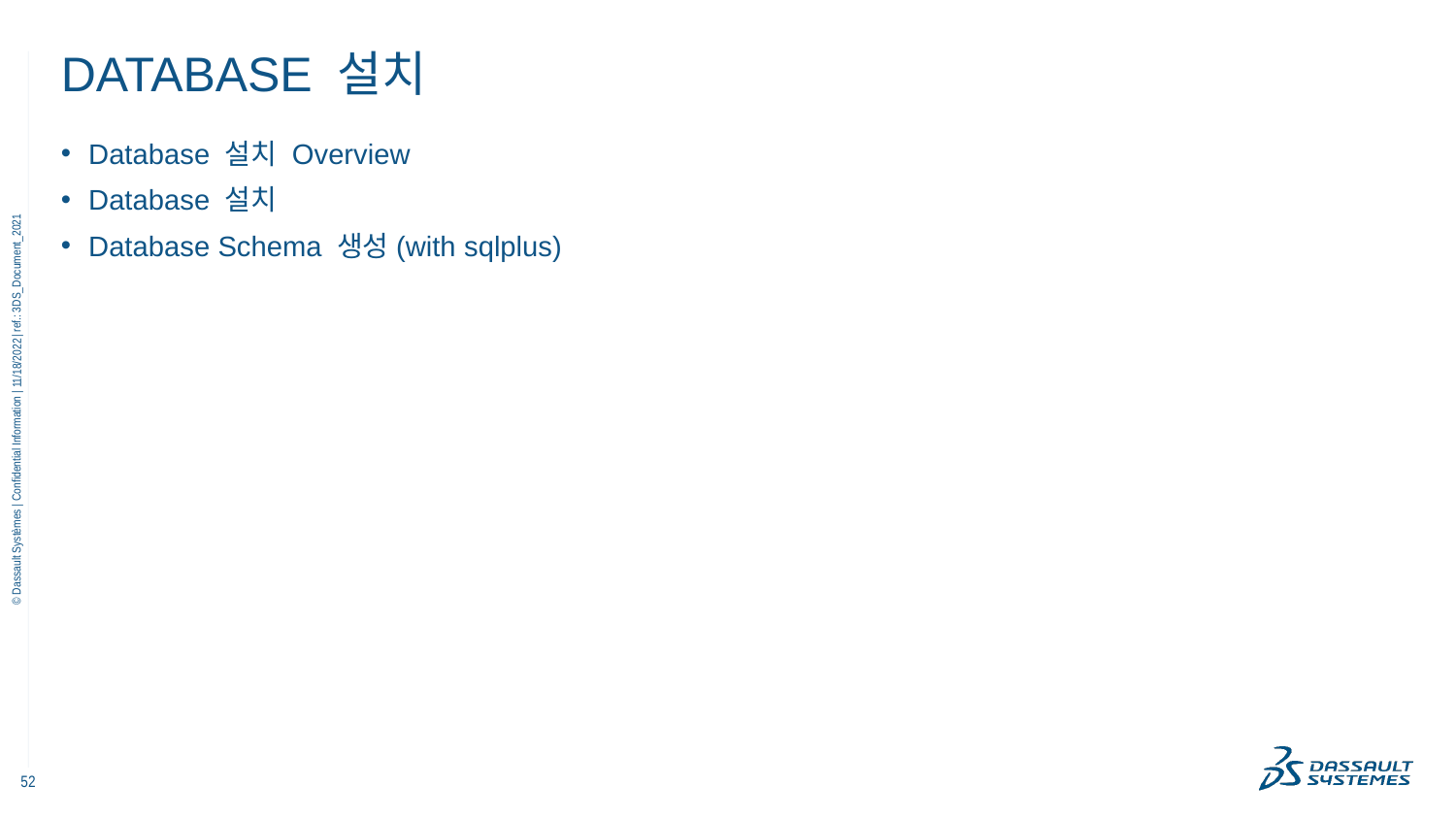

# Database 설치
Database 설치 Overview
Database 설치
Database Schema 생성(with sqlplus)
11/18/2022